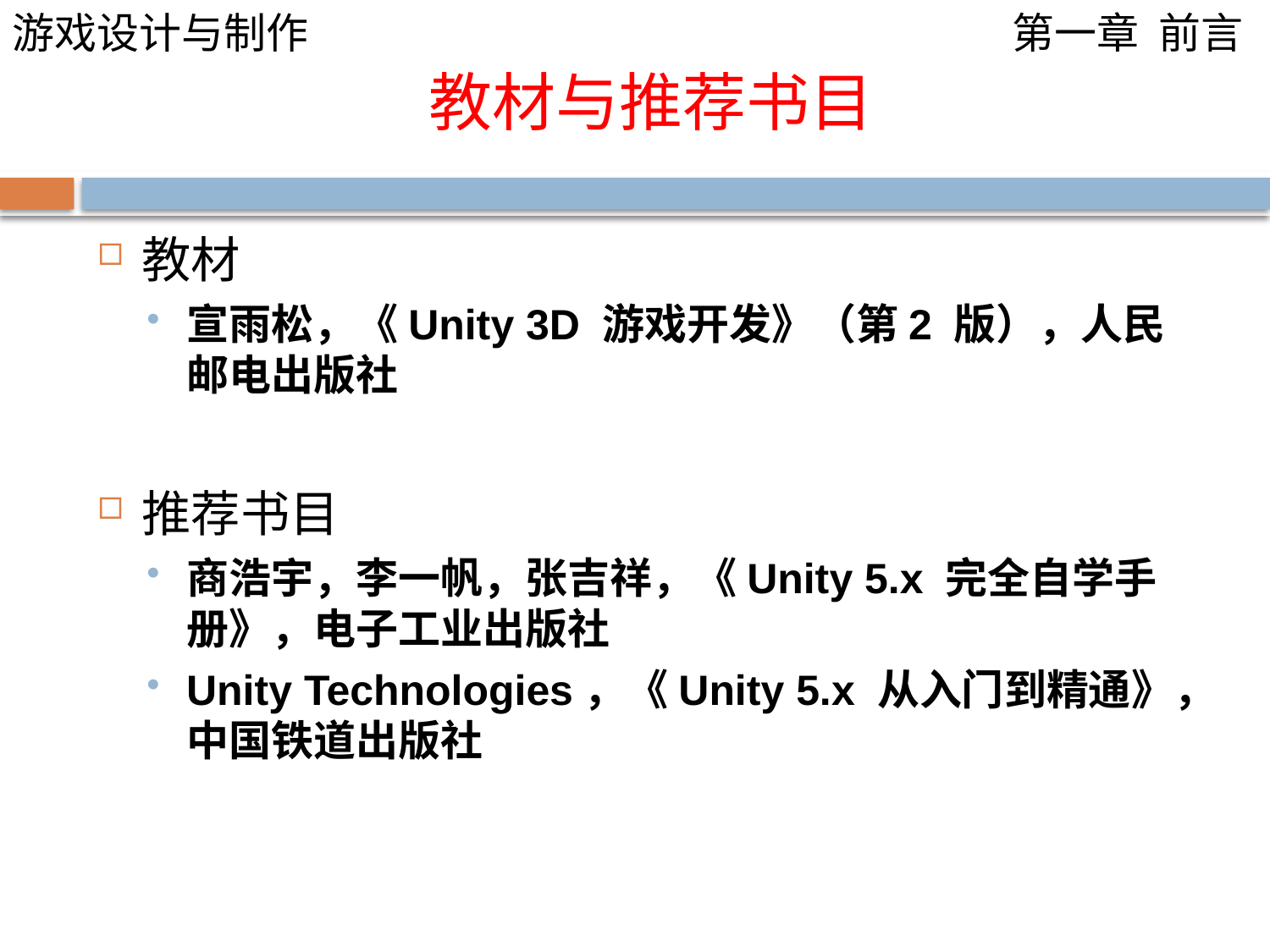

# 教材与推荐书目
7
教材
宣雨松，《Unity 3D 游戏开发》（第2 版），人民邮电出版社

推荐书目
商浩宇，李一帆，张吉祥，《Unity 5.x 完全自学手册》，电子工业出版社
Unity Technologies，《Unity 5.x 从入门到精通》，中国铁道出版社